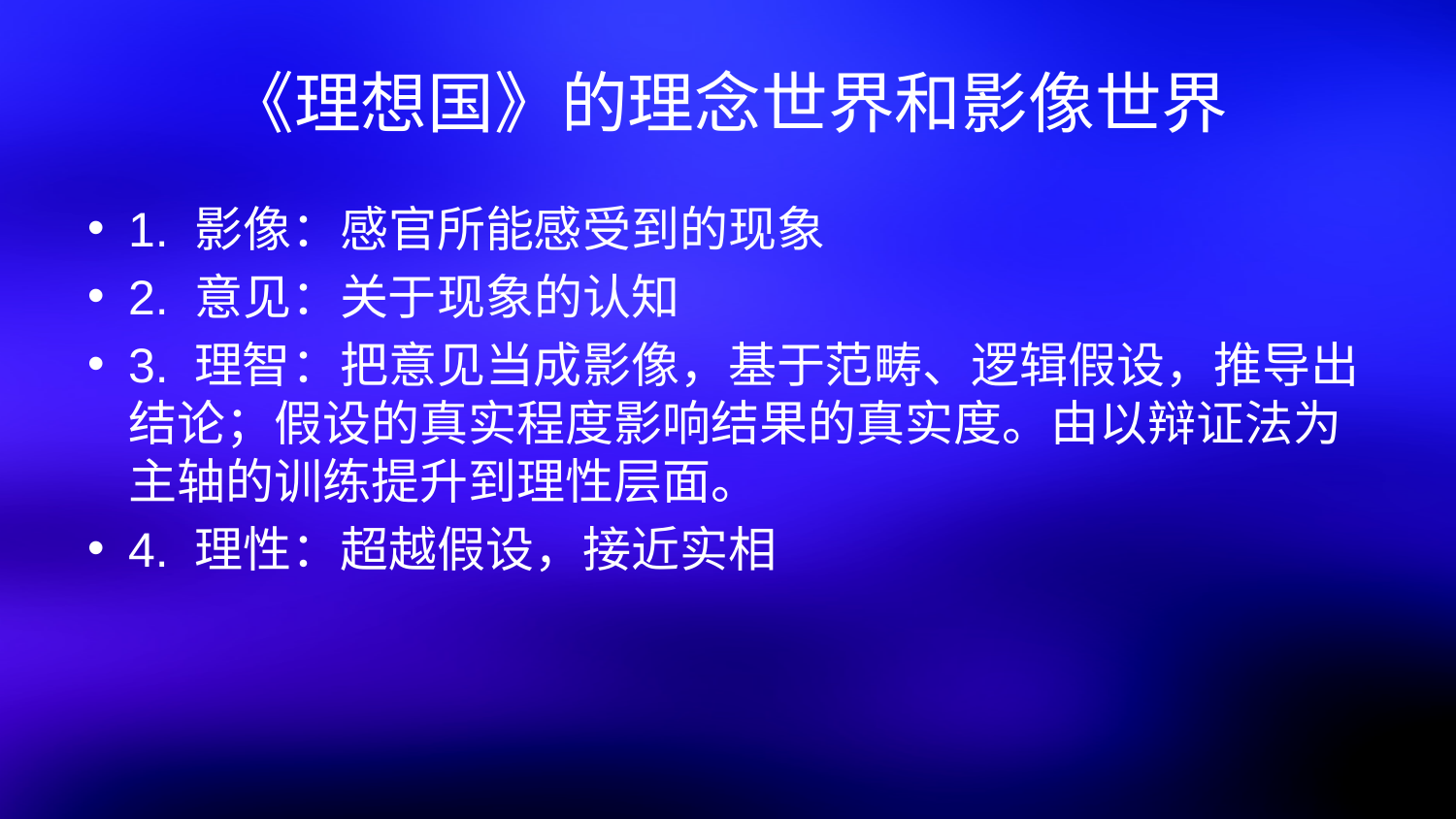

# 《理想国》的理念世界和影像世界
1. 影像：感官所能感受到的现象
2. 意见：关于现象的认知
3. 理智：把意见当成影像，基于范畴、逻辑假设，推导出结论；假设的真实程度影响结果的真实度。由以辩证法为主轴的训练提升到理性层面。
4. 理性：超越假设，接近实相